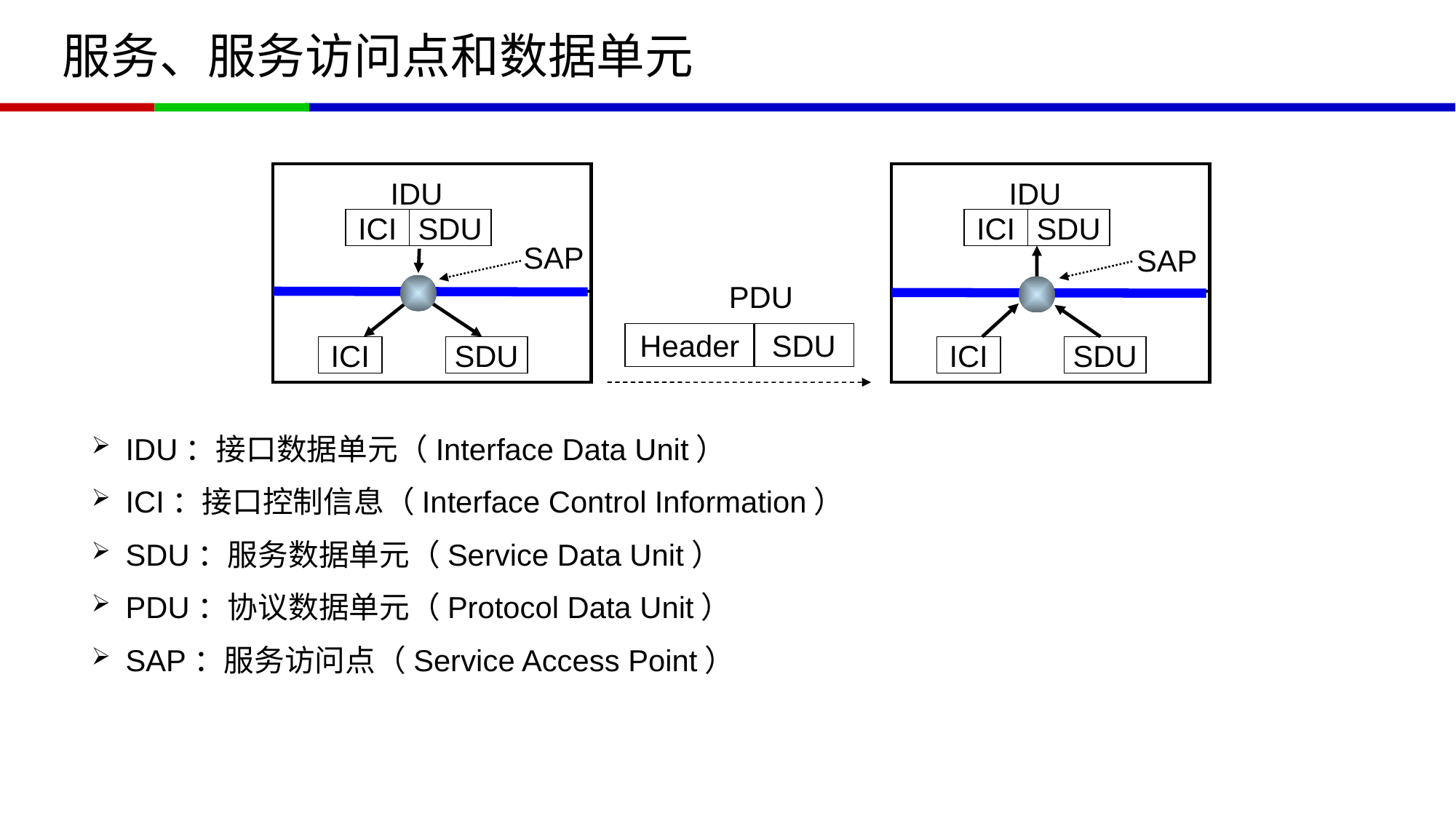

# 服务、服务访问点和数据单元

IDU
IDU
ICI
SDU
ICI
SDU
SAP
SAP

PDU

Header
SDU
ICI
SDU
ICI
SDU

IDU：接口数据单元（Interface Data Unit）
ICI：接口控制信息（Interface Control Information）
SDU：服务数据单元（Service Data Unit）
PDU：协议数据单元（Protocol Data Unit）
SAP：服务访问点（Service Access Point）

47